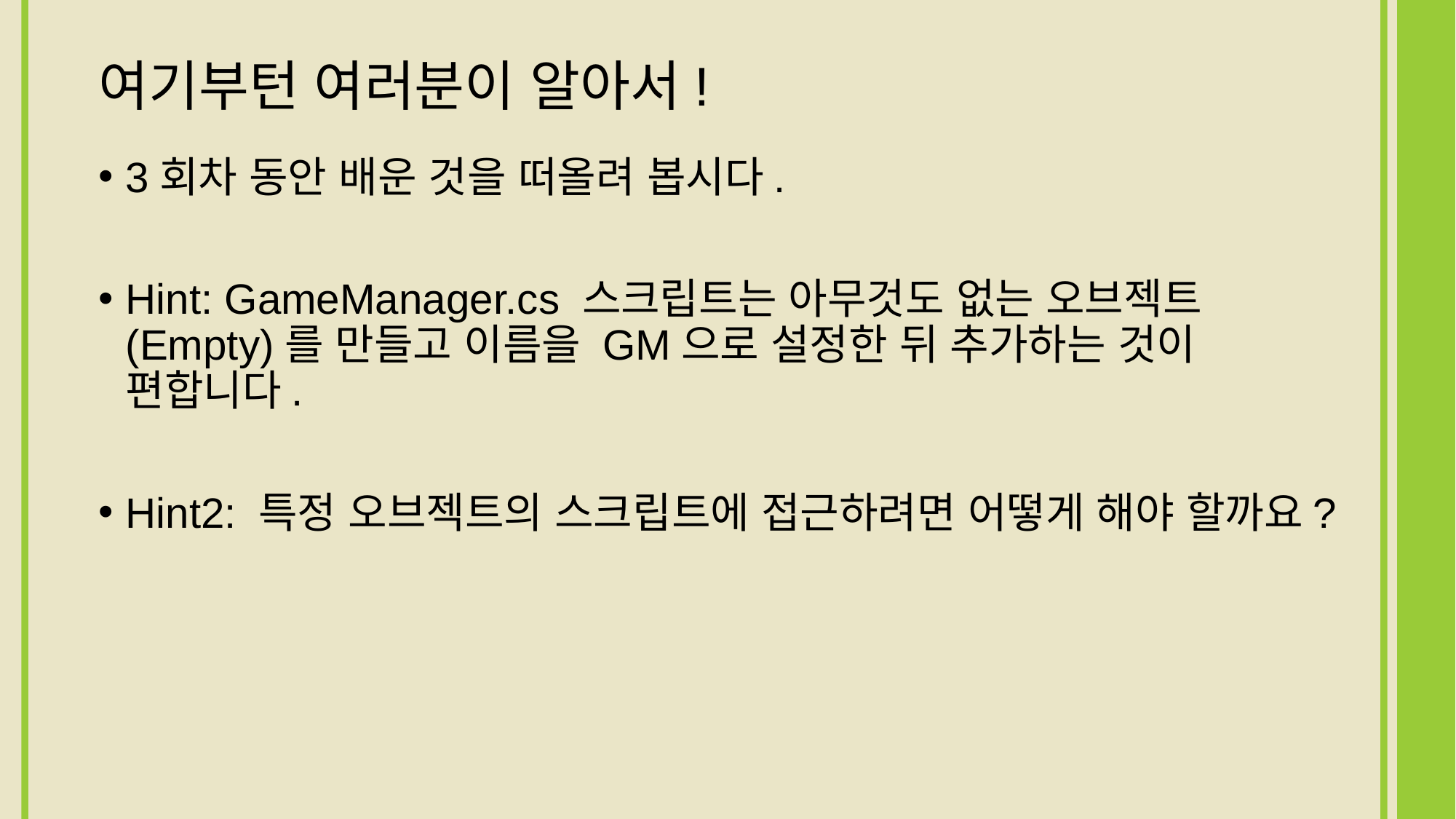

# 여기부턴 여러분이 알아서!
3회차 동안 배운 것을 떠올려 봅시다.

Hint: GameManager.cs 스크립트는 아무것도 없는 오브젝트(Empty)를 만들고 이름을 GM으로 설정한 뒤 추가하는 것이 편합니다.

Hint2: 특정 오브젝트의 스크립트에 접근하려면 어떻게 해야 할까요?